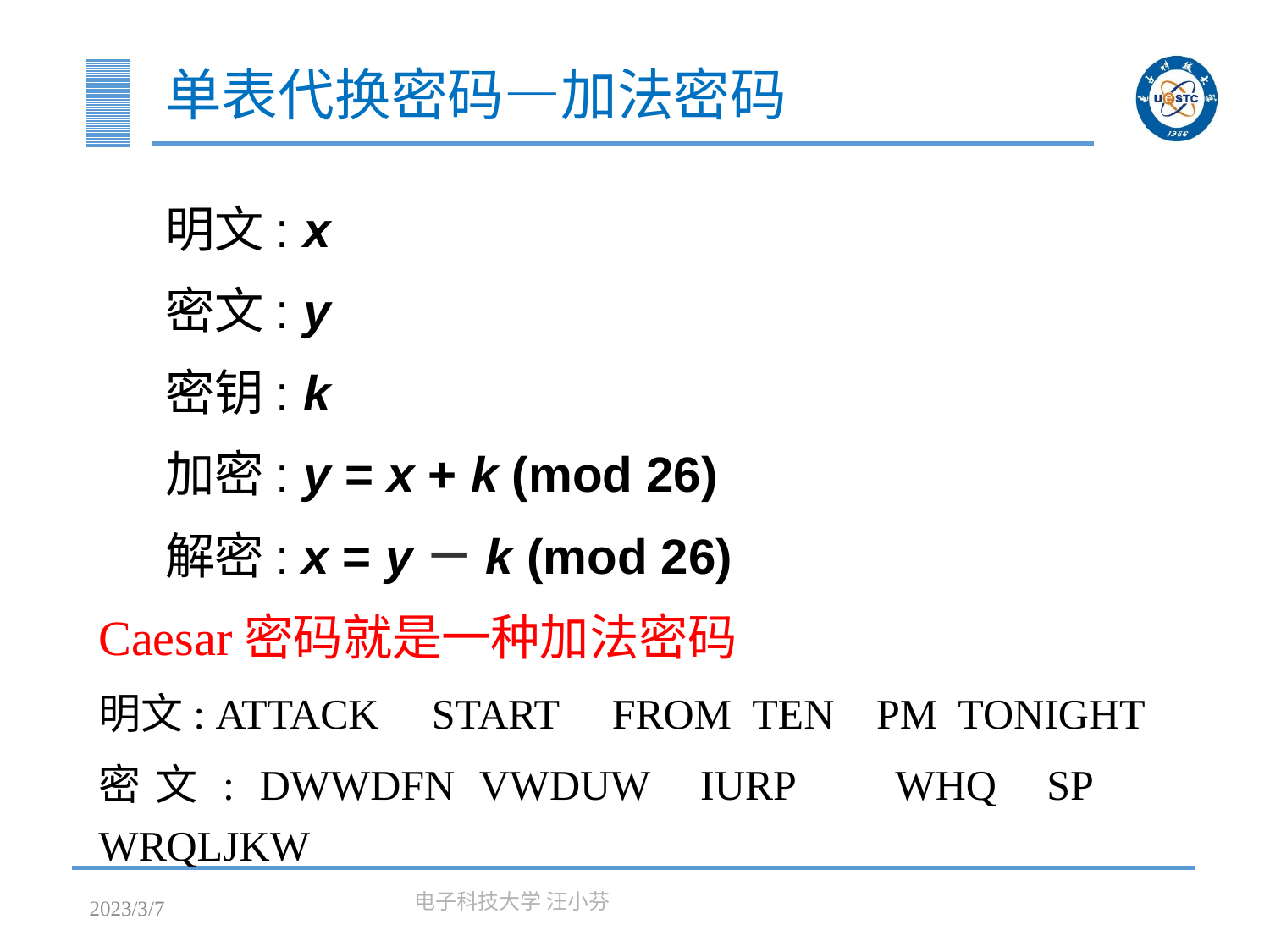

# 单表代换密码—加法密码
     明文: x
     密文: y
     密钥: k
     加密: y = x + k (mod 26)
     解密: x = y－k (mod 26)
Caesar密码就是一种加法密码
明文: ATTACK     START     FROM  TEN    PM  TONIGHT
密文: DWWDFN VWDUW  IURP    WHQ  SP    WRQLJKW

2023/3/7
电子科技大学 汪小芬